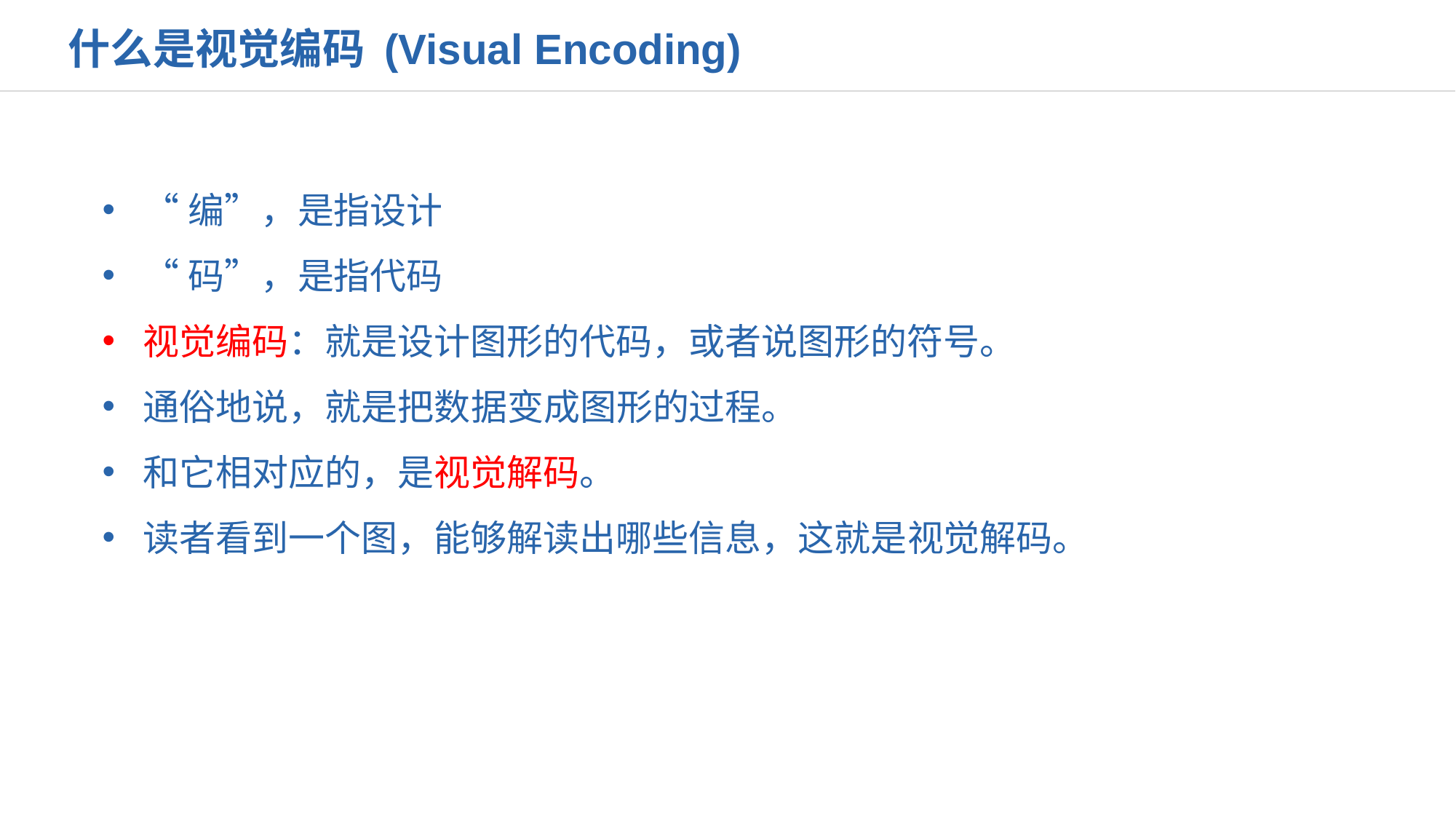

什么是视觉编码 (Visual Encoding)
“编”，是指设计
“码”，是指代码
视觉编码：就是设计图形的代码，或者说图形的符号。
通俗地说，就是把数据变成图形的过程。
和它相对应的，是视觉解码。
读者看到一个图，能够解读出哪些信息，这就是视觉解码。